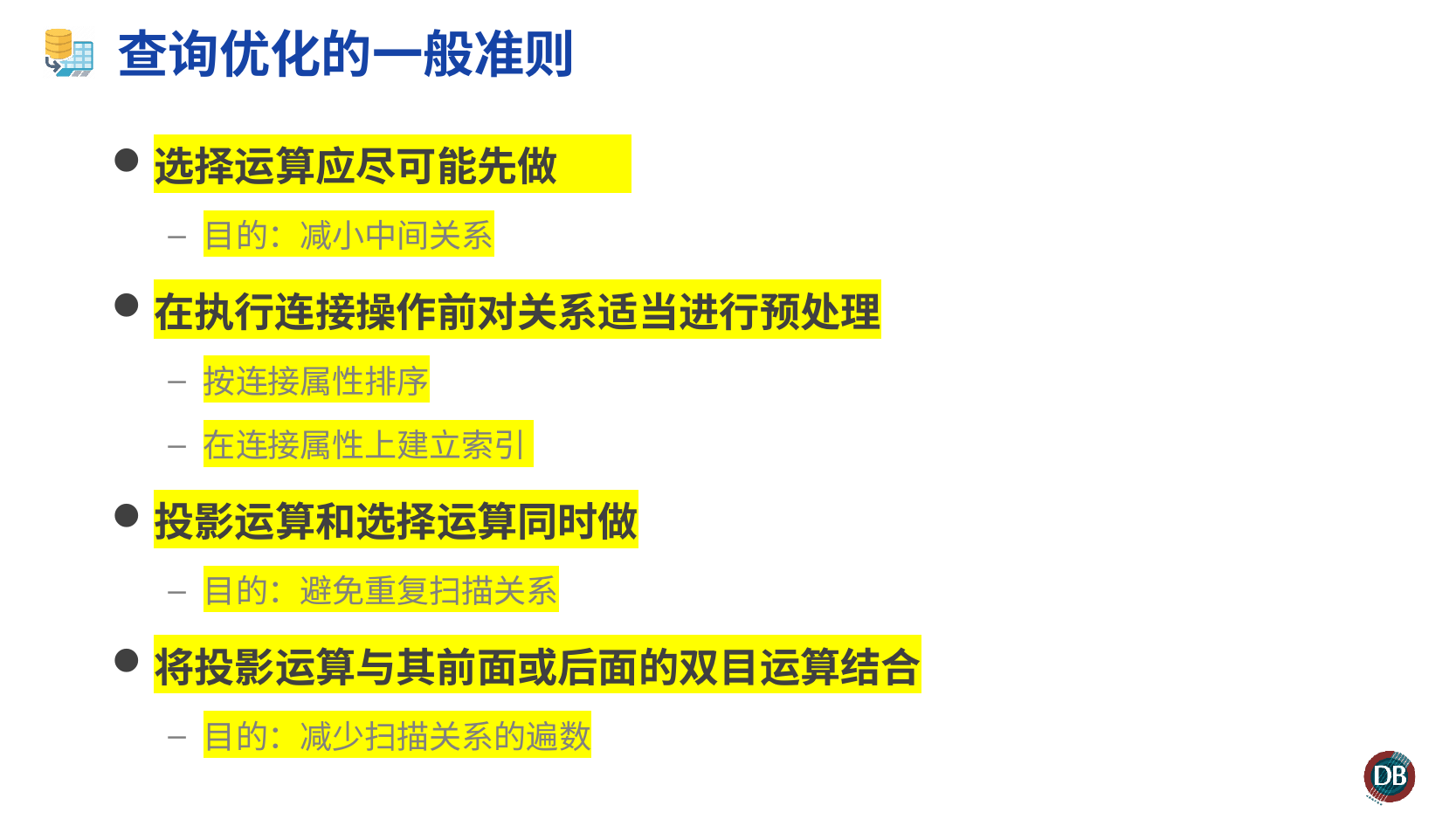

# 查询优化的一般准则
选择运算应尽可能先做
目的：减小中间关系
在执行连接操作前对关系适当进行预处理
按连接属性排序
在连接属性上建立索引
投影运算和选择运算同时做
目的：避免重复扫描关系
将投影运算与其前面或后面的双目运算结合
目的：减少扫描关系的遍数